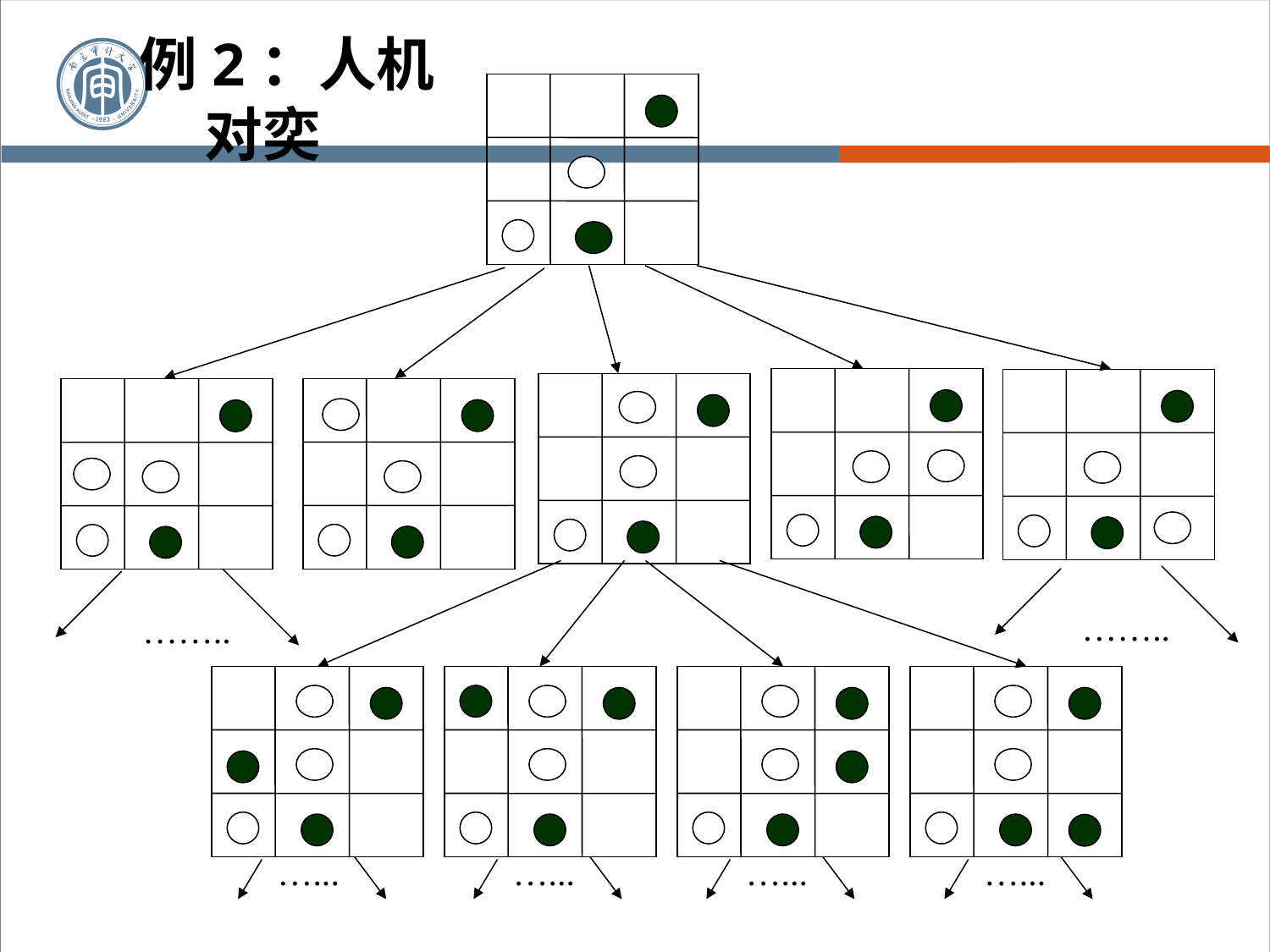

# 例2：人机 对奕

……..

……..
…...

…...

…...

…...